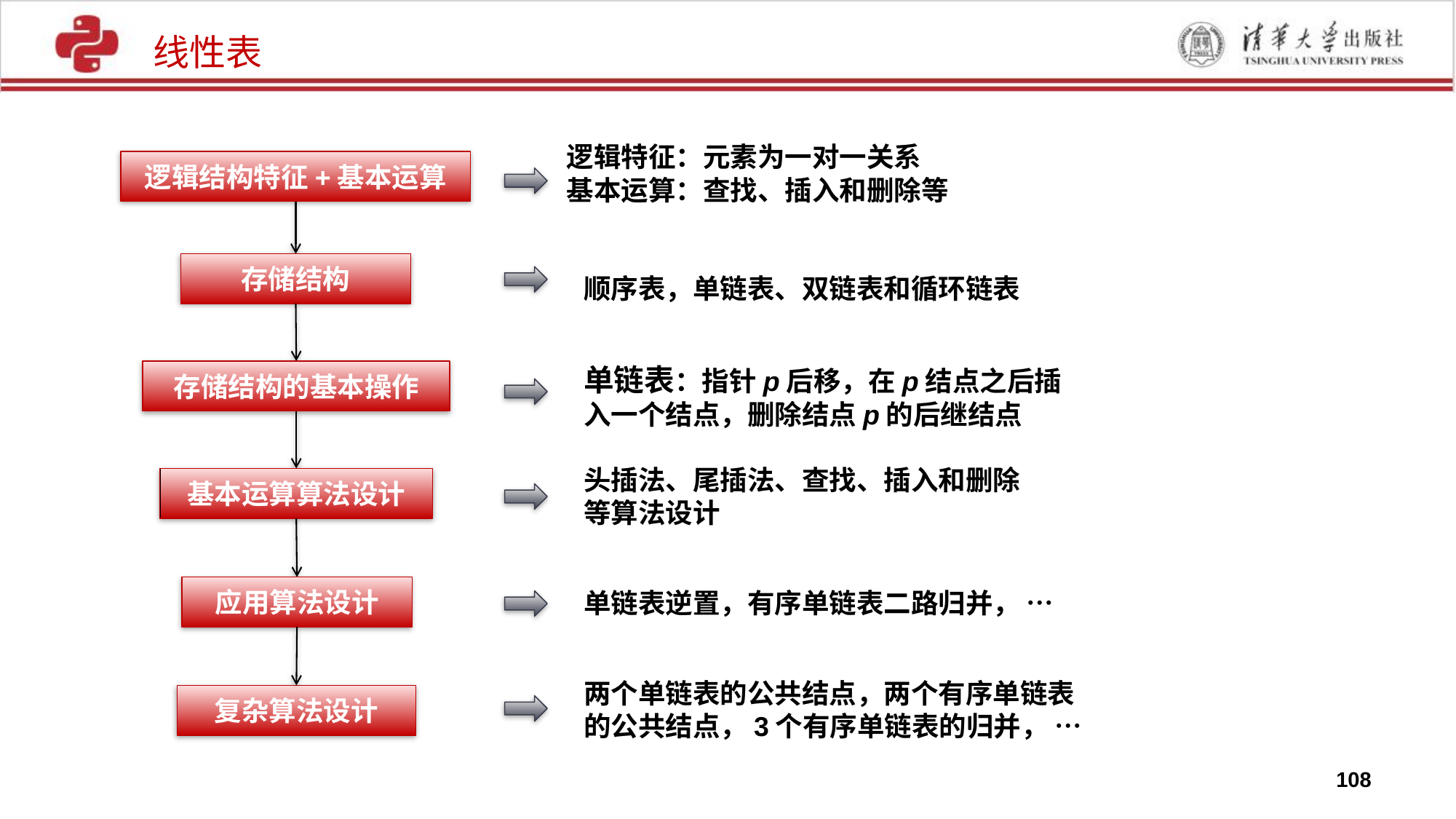

线性表
逻辑特征：元素为一对一关系
基本运算：查找、插入和删除等
逻辑结构特征+基本运算

顺序表，单链表、双链表和循环链表
存储结构

单链表：指针p后移，在p结点之后插入一个结点，删除结点p的后继结点
存储结构的基本操作

头插法、尾插法、查找、插入和删除等算法设计
基本运算算法设计

应用算法设计
单链表逆置，有序单链表二路归并， …

两个单链表的公共结点，两个有序单链表的公共结点，3个有序单链表的归并， …
复杂算法设计
108